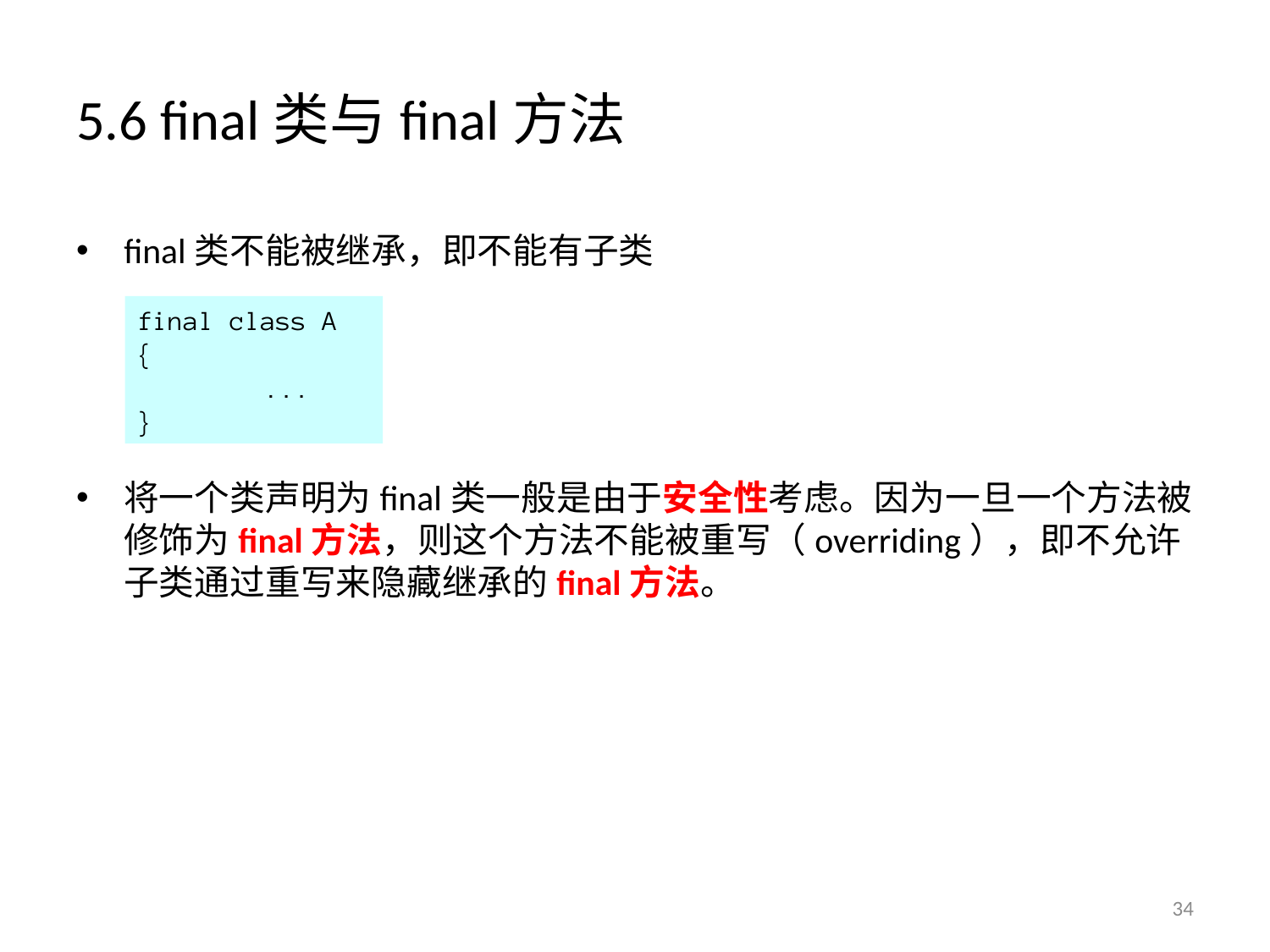

# 5.6 final类与final方法
final类不能被继承，即不能有子类

将一个类声明为final类一般是由于安全性考虑。因为一旦一个方法被修饰为final方法，则这个方法不能被重写（overriding），即不允许子类通过重写来隐藏继承的final方法。
final class A
{
	...
}
34